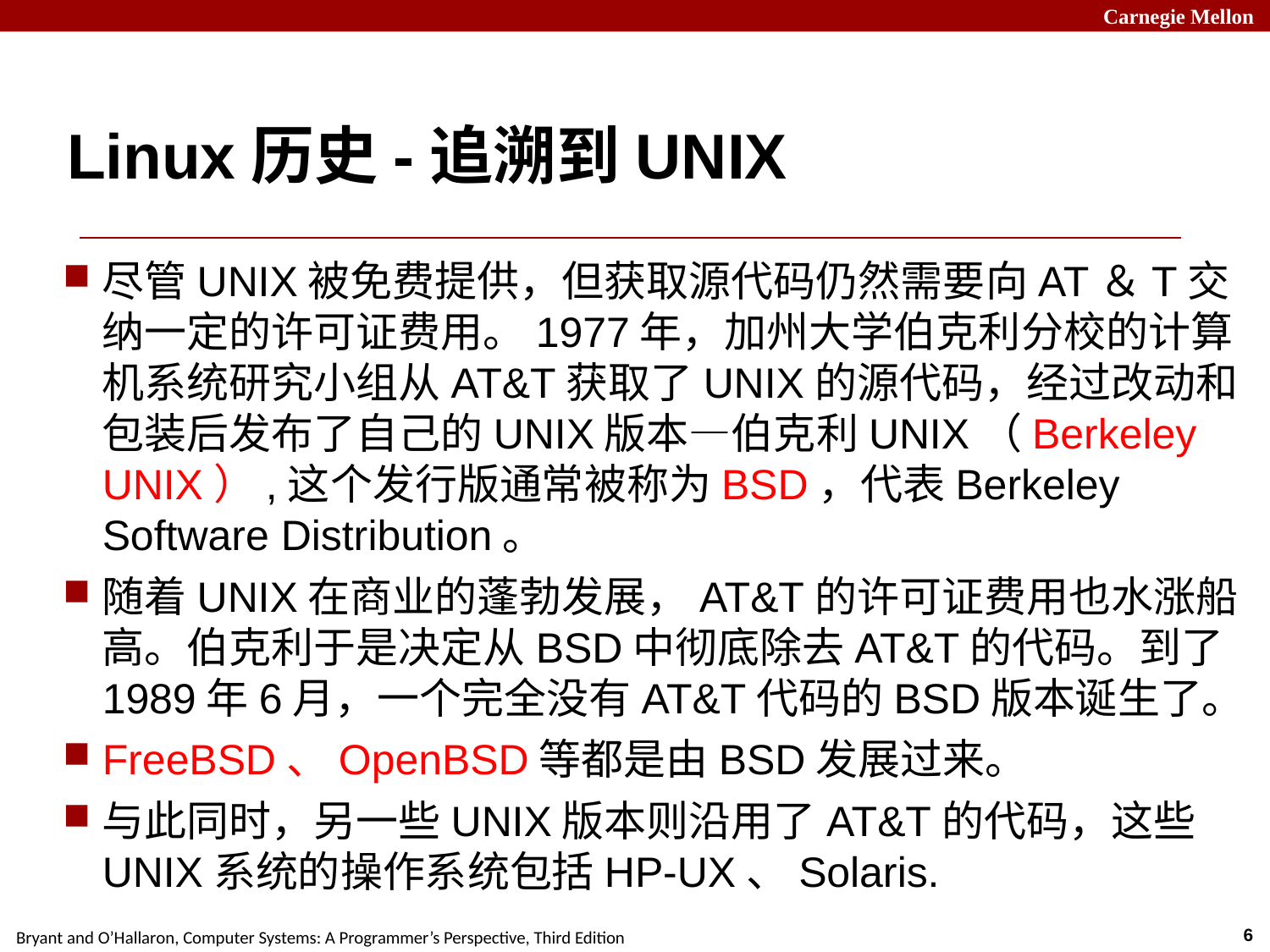

# Linux历史-追溯到UNIX
尽管UNIX被免费提供，但获取源代码仍然需要向AT＆T交纳一定的许可证费用。1977年，加州大学伯克利分校的计算机系统研究小组从AT&T获取了UNIX的源代码，经过改动和包装后发布了自己的UNIX版本—伯克利UNIX（Berkeley UNIX）,这个发行版通常被称为BSD，代表Berkeley Software Distribution。
随着UNIX在商业的蓬勃发展，AT&T的许可证费用也水涨船高。伯克利于是决定从BSD中彻底除去AT&T的代码。到了1989年6月，一个完全没有AT&T代码的BSD版本诞生了。
FreeBSD、OpenBSD等都是由BSD发展过来。
与此同时，另一些UNIX版本则沿用了AT&T的代码，这些UNIX系统的操作系统包括HP-UX、Solaris.